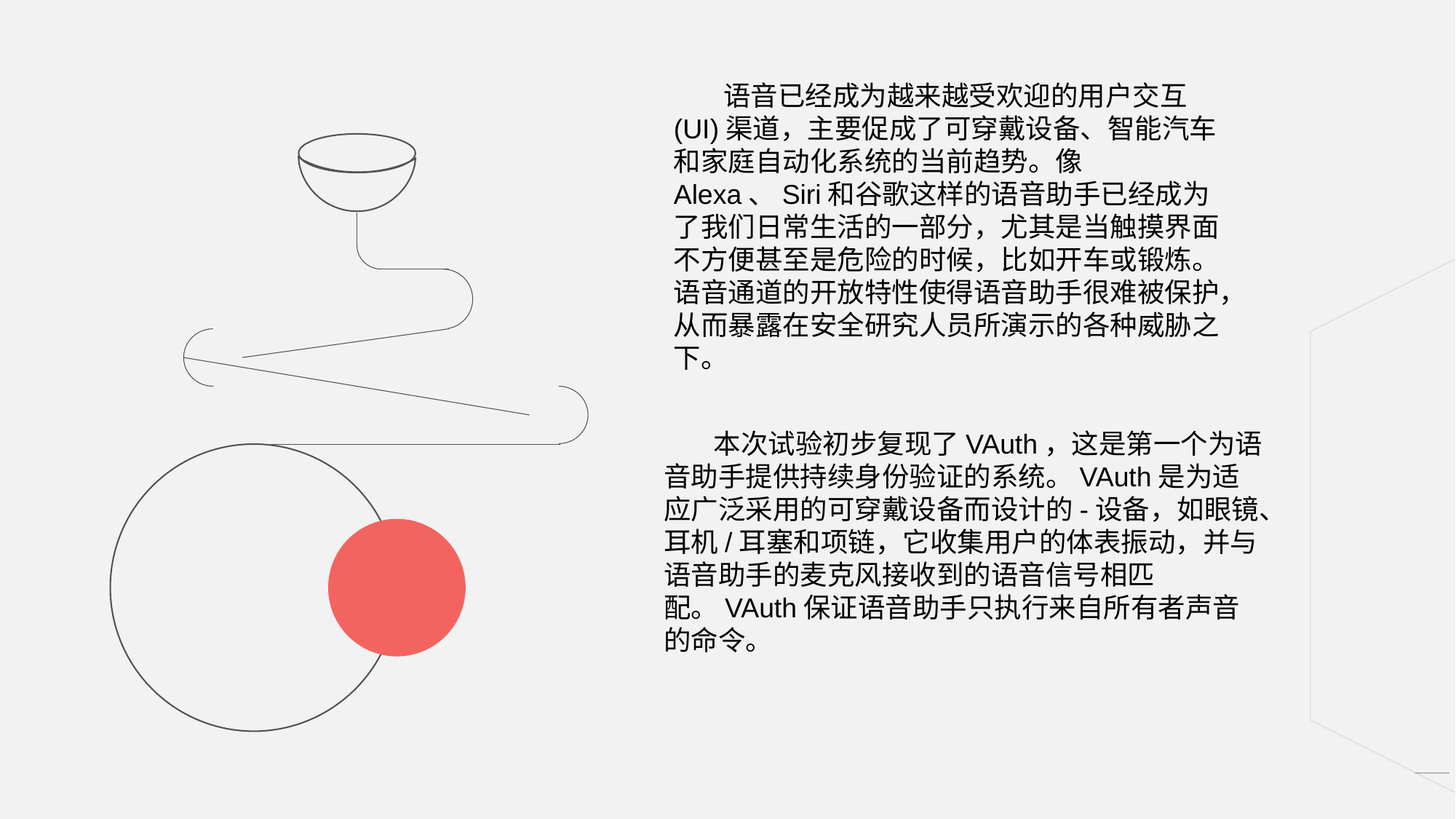

语音已经成为越来越受欢迎的用户交互(UI)渠道，主要促成了可穿戴设备、智能汽车和家庭自动化系统的当前趋势。像Alexa、Siri和谷歌这样的语音助手已经成为了我们日常生活的一部分，尤其是当触摸界面不方便甚至是危险的时候，比如开车或锻炼。语音通道的开放特性使得语音助手很难被保护，从而暴露在安全研究人员所演示的各种威胁之下。

       本次试验初步复现了VAuth，这是第一个为语音助手提供持续身份验证的系统。VAuth是为适应广泛采用的可穿戴设备而设计的-设备，如眼镜、耳机/耳塞和项链，它收集用户的体表振动，并与语音助手的麦克风接收到的语音信号相匹配。VAuth保证语音助手只执行来自所有者声音的命令。